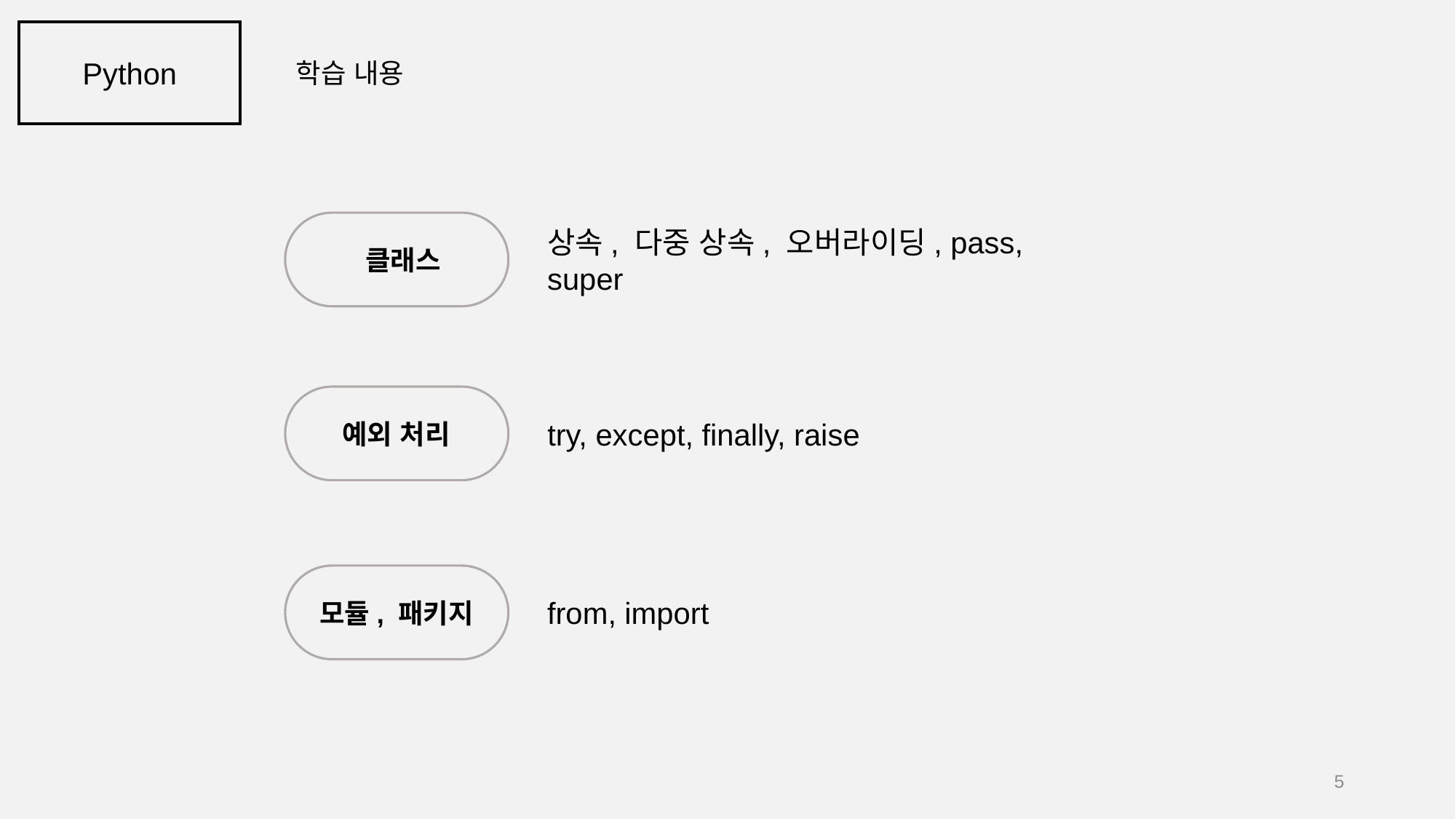

Python
학습 내용
 클래스
상속, 다중 상속, 오버라이딩, pass, super
예외 처리
try, except, finally, raise
모듈, 패키지
from, import
5